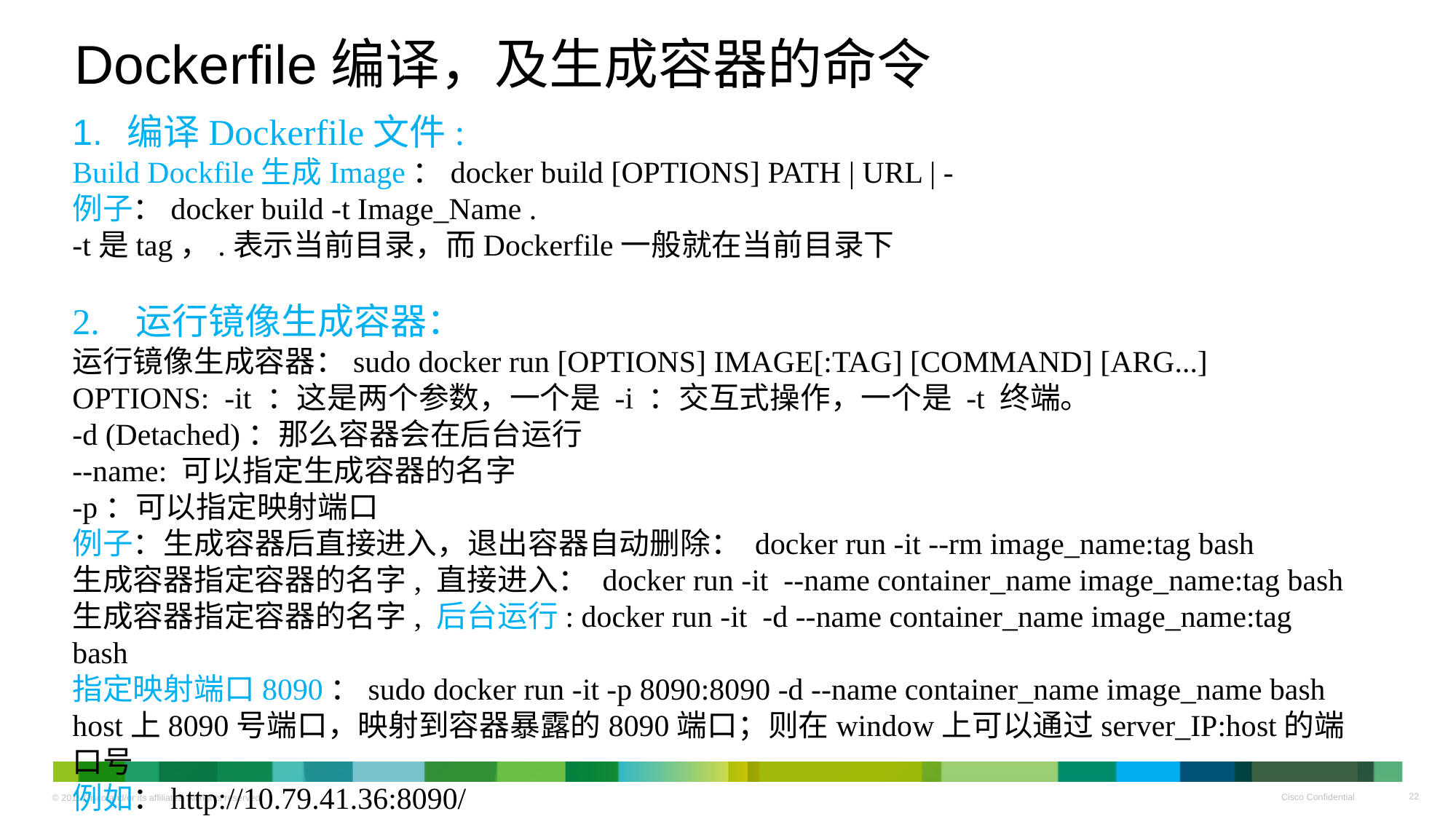

# Dockerfile编译，及生成容器的命令
编译Dockerfile文件:
Build Dockfile生成Image：docker build [OPTIONS] PATH | URL | -
例子：docker build -t Image_Name .
-t是tag，.表示当前目录，而Dockerfile一般就在当前目录下

2.   运行镜像生成容器：
运行镜像生成容器：sudo docker run [OPTIONS] IMAGE[:TAG] [COMMAND] [ARG...]
OPTIONS:  -it ：这是两个参数，一个是 -i ：交互式操作，一个是 -t 终端。
-d (Detached)：那么容器会在后台运行
--name: 可以指定生成容器的名字
-p：可以指定映射端口
例子：生成容器后直接进入，退出容器自动删除： docker run -it --rm image_name:tag bash
生成容器指定容器的名字, 直接进入： docker run -it  --name container_name image_name:tag bash
生成容器指定容器的名字, 后台运行: docker run -it  -d --name container_name image_name:tag bash
指定映射端口8090：sudo docker run -it -p 8090:8090 -d --name container_name image_name bash
host上8090号端口，映射到容器暴露的8090端口；则在window上可以通过server_IP:host的端口号
例如：http://10.79.41.36:8090/